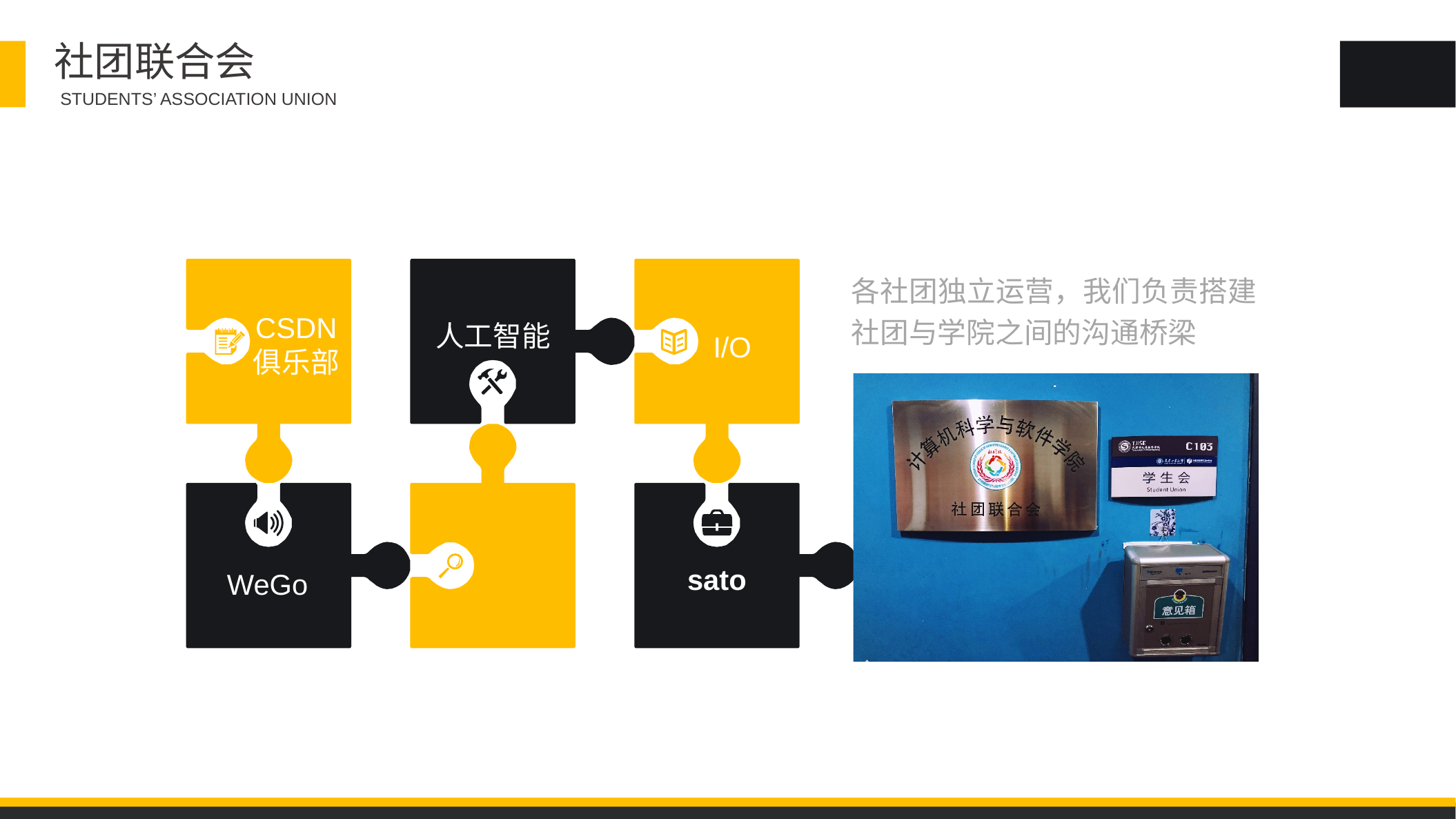

社团联合会

STUDENTS’ ASSOCIATION UNION

各社团独立运营，我们负责搭建社团与学院之间的沟通桥梁
CSDN
俱乐部
人工智能
I/O

sato
WeGo